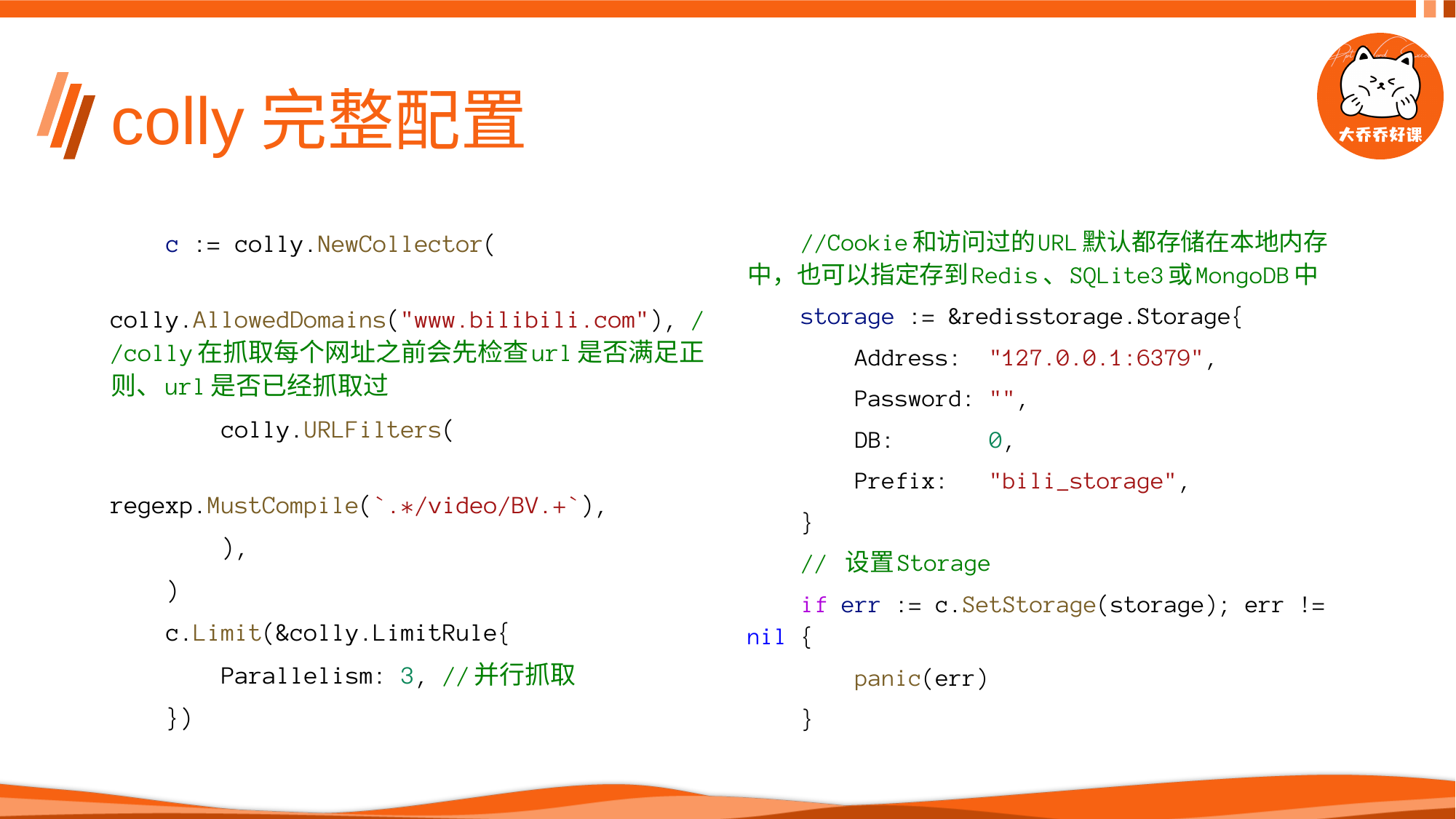

# colly完整配置
    c := colly.NewCollector(
        colly.AllowedDomains("www.bilibili.com"), //colly在抓取每个网址之前会先检查url是否满足正则、url是否已经抓取过
        colly.URLFilters(
            regexp.MustCompile(`.*/video/BV.+`),
        ),
    )
    c.Limit(&colly.LimitRule{
        Parallelism: 3, //并行抓取
    })
    //Cookie和访问过的URL默认都存储在本地内存中，也可以指定存到Redis、SQLite3或MongoDB中
    storage := &redisstorage.Storage{
        Address:  "127.0.0.1:6379",
        Password: "",
        DB:       0,
        Prefix:   "bili_storage",
    }
    // 设置Storage
    if err := c.SetStorage(storage); err != nil {
        panic(err)
    }